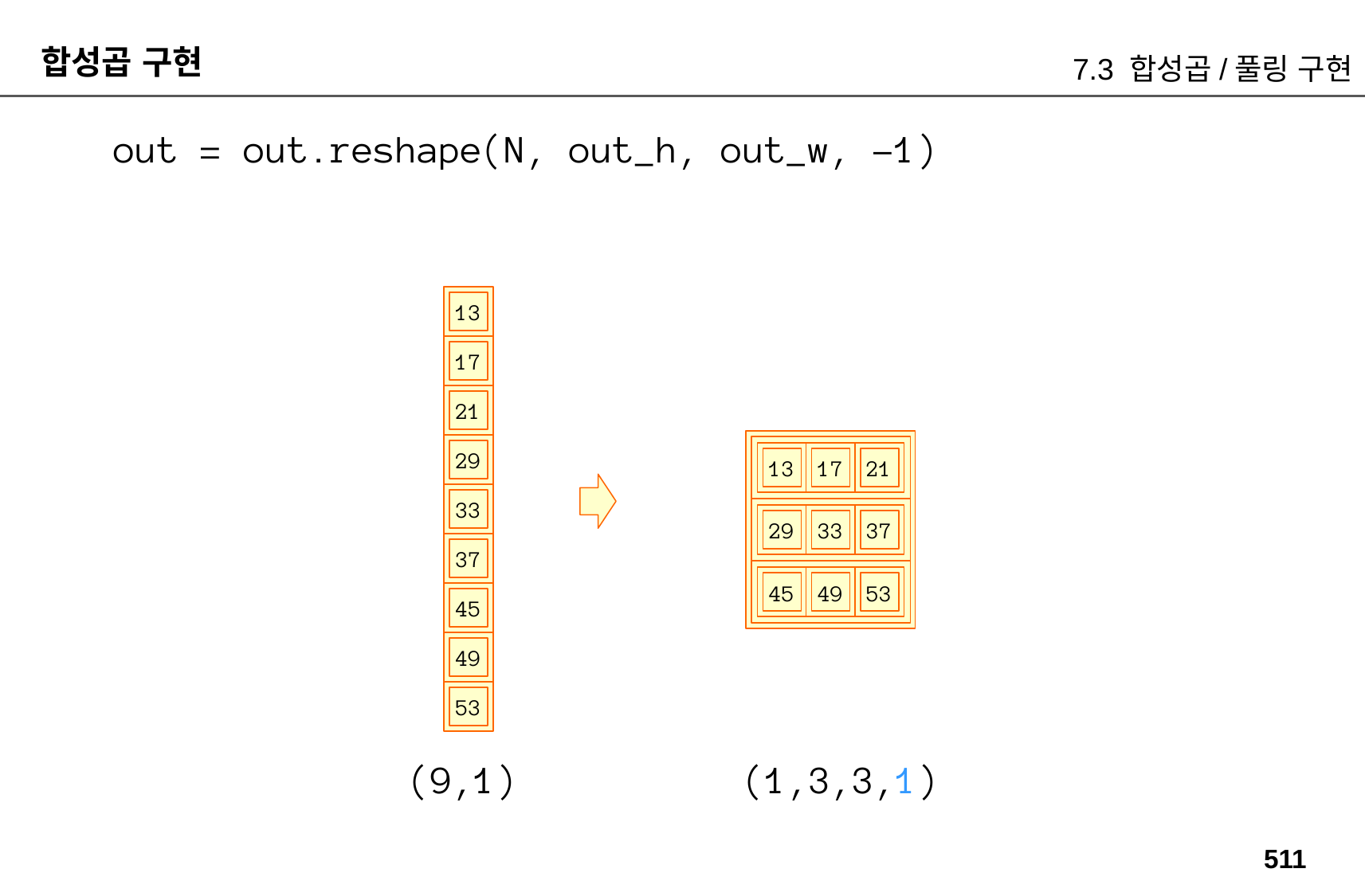

합성곱 구현
7.3 합성곱/풀링 구현
out = out.reshape(N, out_h, out_w, -1)

13

17

21

29

13
17
21

33

29
33
37

37

45
49
53

45

49

53
(1,3,3,1)
(9,1)